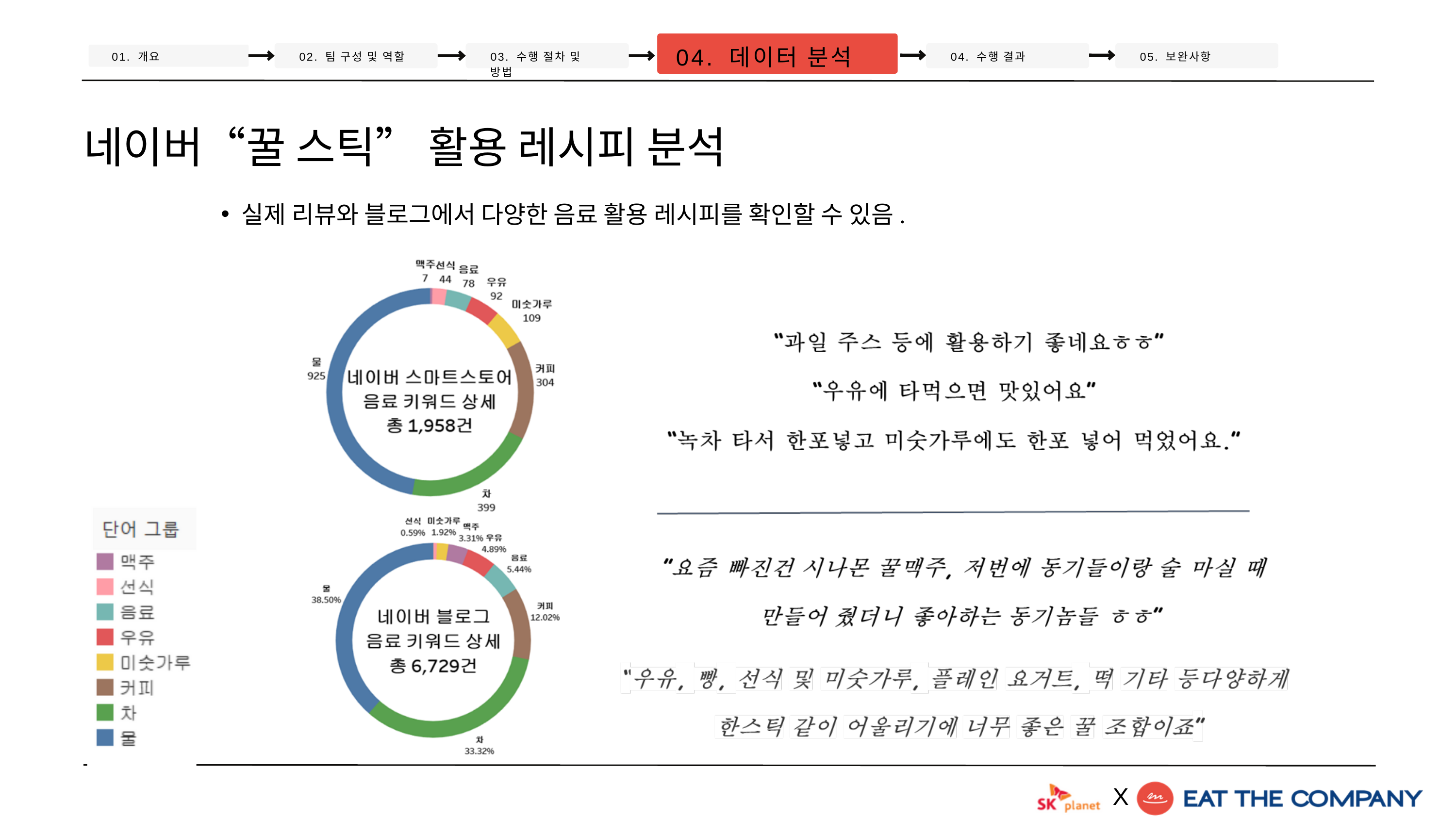

04. 데이터 분석

01. 개요

02. 팀 구성 및 역할

03. 수행 절차 및 방법

04. 수행 결과

05. 보완사항

실제 리뷰와 블로그에서 다양한 음료 활용 레시피를 확인할 수 있음.

네이버“꿀 스틱” 활용 레시피 분석

X